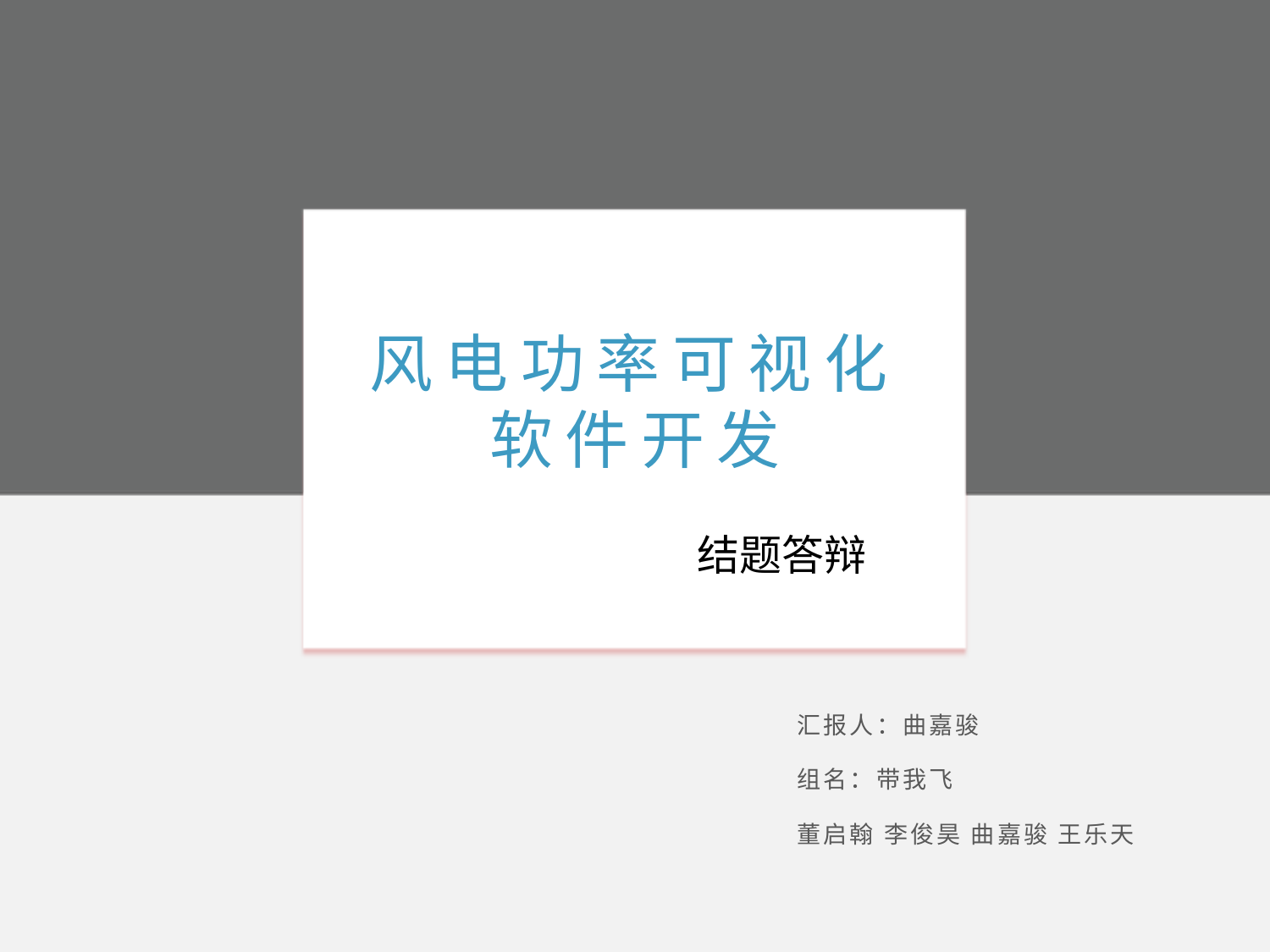

风电功率可视化
软件开发
结题答辩

汇报人：曲嘉骏
组名：带我飞
董启翰 李俊昊 曲嘉骏 王乐天